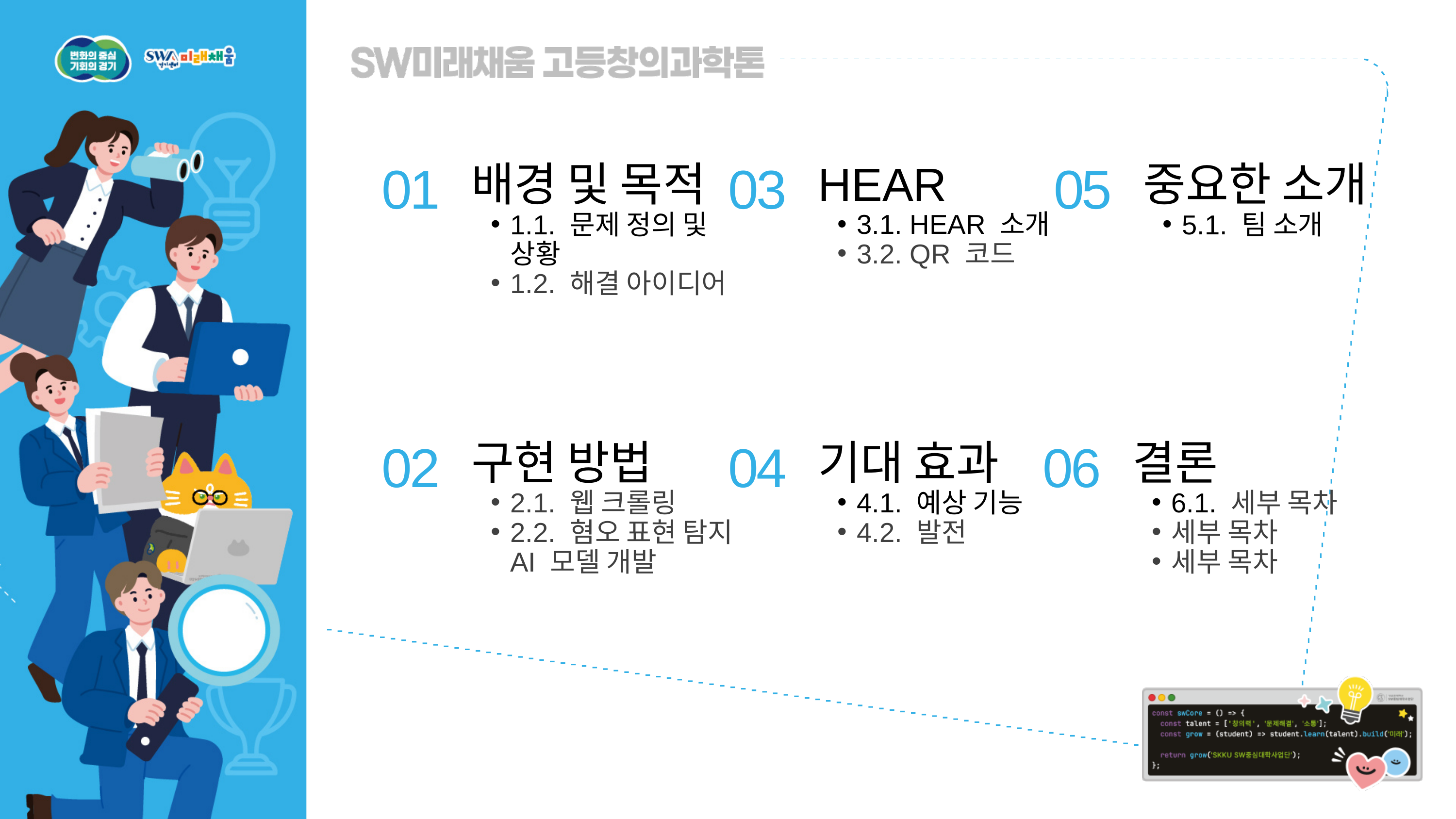

01

03

05
배경 및 목적
1.1. 문제 정의 및 상황
1.2. 해결 아이디어
HEAR
3.1. HEAR 소개
3.2. QR 코드
중요한 소개
5.1. 팀 소개

02

04

06
구현 방법
2.1. 웹 크롤링
2.2. 혐오 표현 탐지 AI 모델 개발
기대 효과
4.1. 예상 기능
4.2. 발전
결론
6.1. 세부 목차
세부 목차
세부 목차